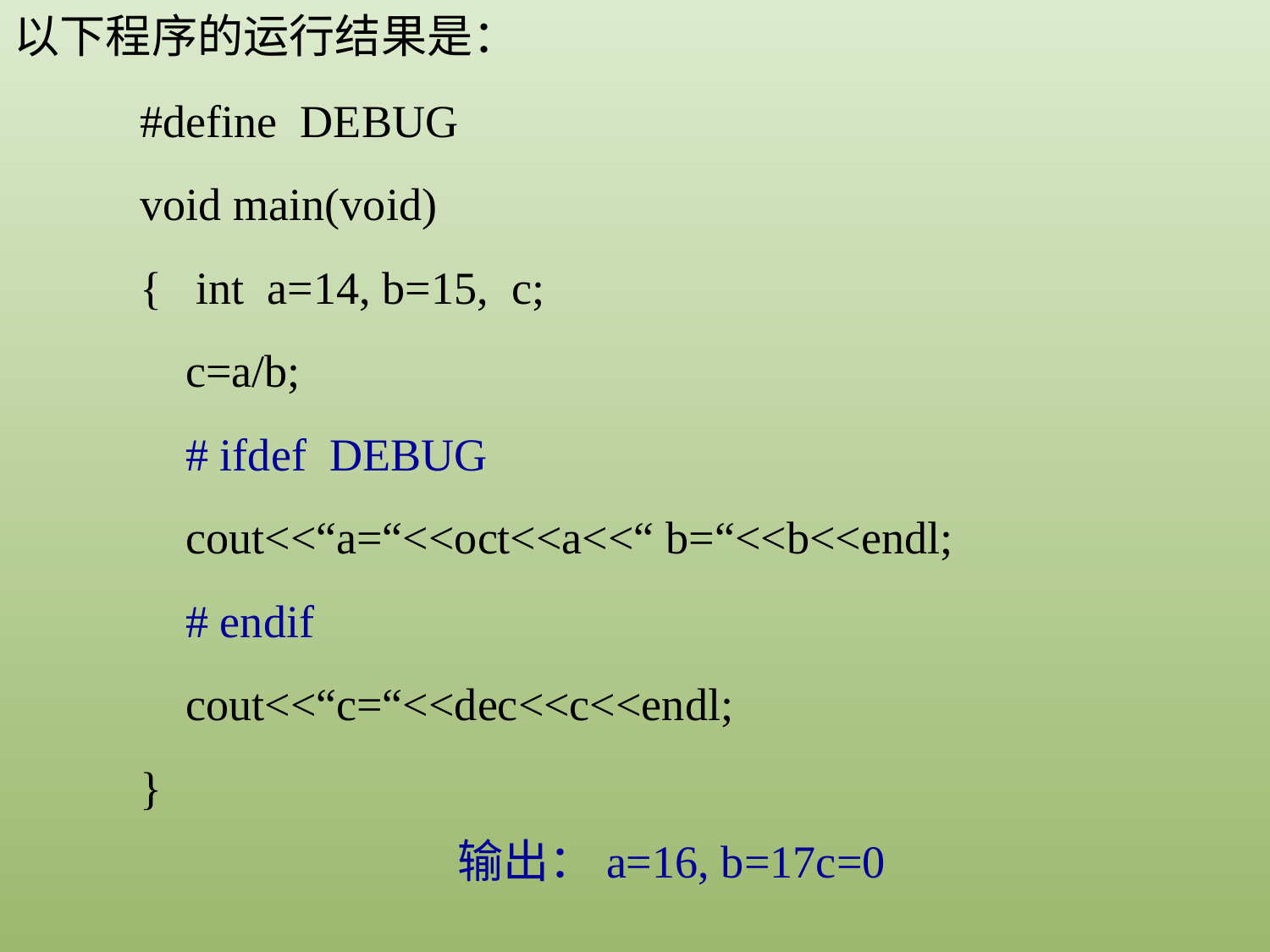

以下程序的运行结果是：
#define  DEBUG
void main(void)
{   int  a=14, b=15,  c;
    c=a/b;
    # ifdef  DEBUG
    cout<<“a=“<<oct<<a<<“ b=“<<b<<endl;
    # endif
    cout<<“c=“<<dec<<c<<endl;
}
输出：a=16, b=17c=0
275